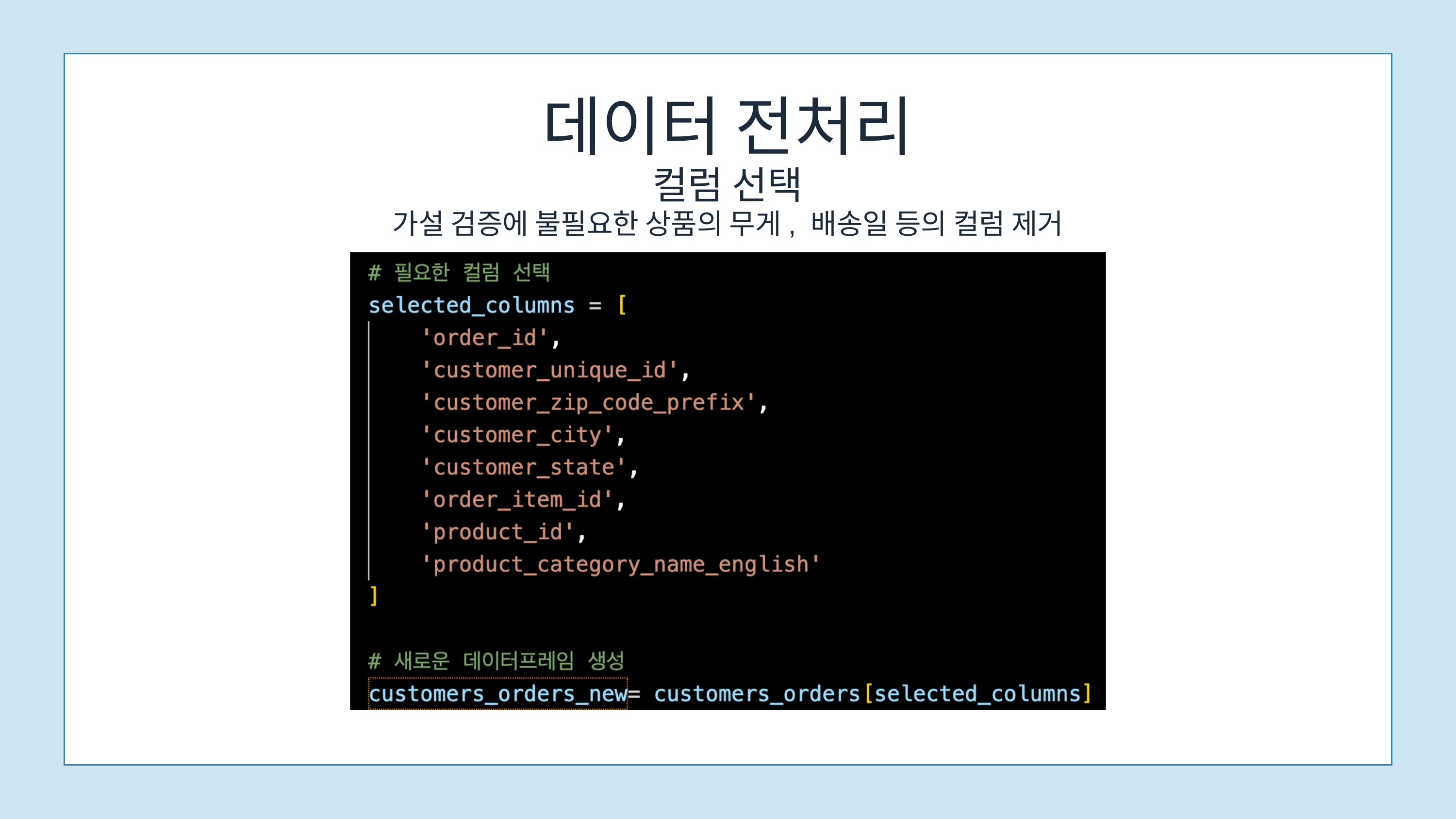

데이터 전처리
컬럼 선택
가설 검증에 불필요한 상품의 무게, 배송일 등의 컬럼 제거